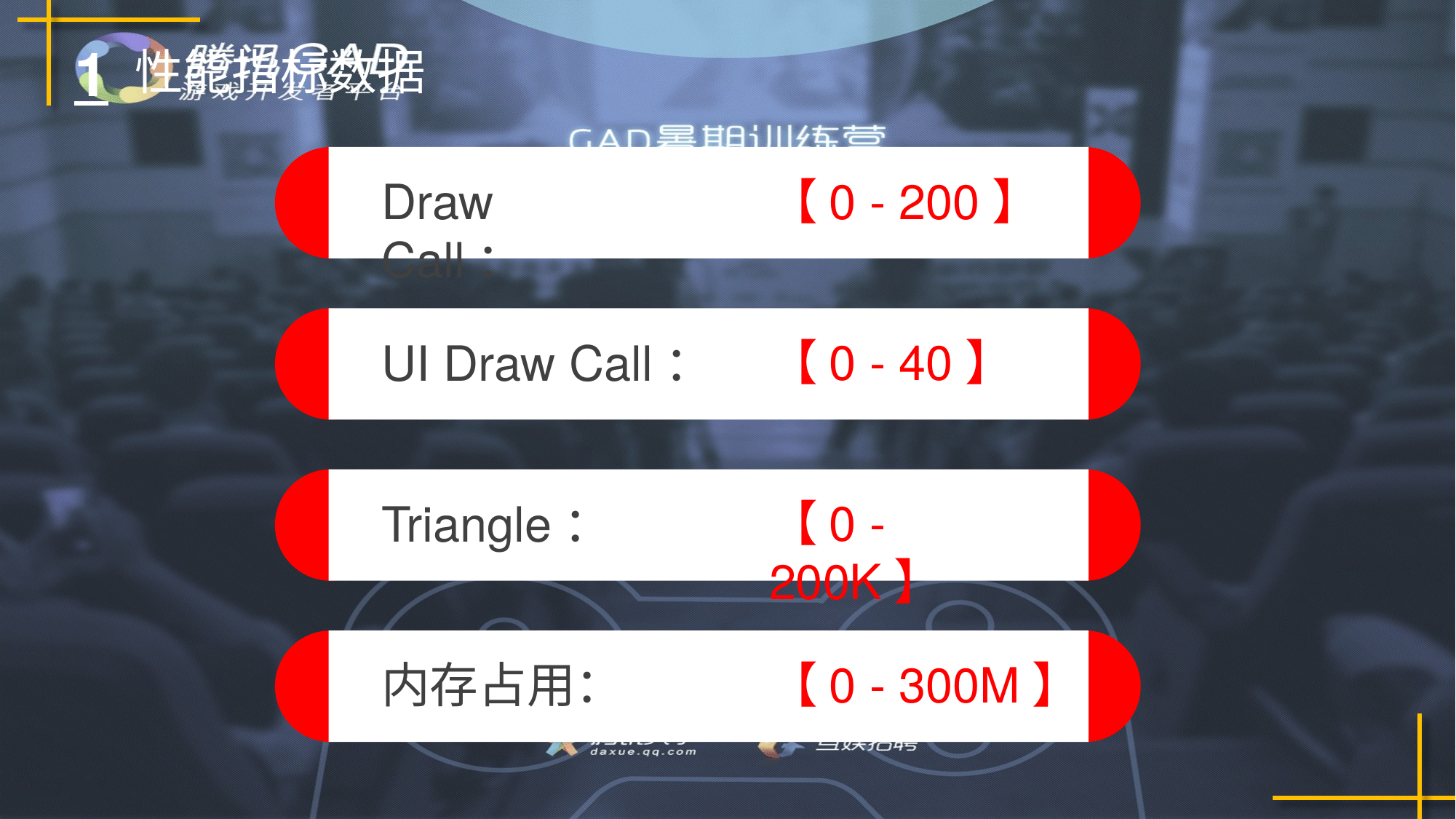

1
性能指标数据

【0 - 200】
Draw Call：

【0 - 40】
UI Draw Call：

【0 - 200K】
Triangle：

【0 - 300M】
内存占用：